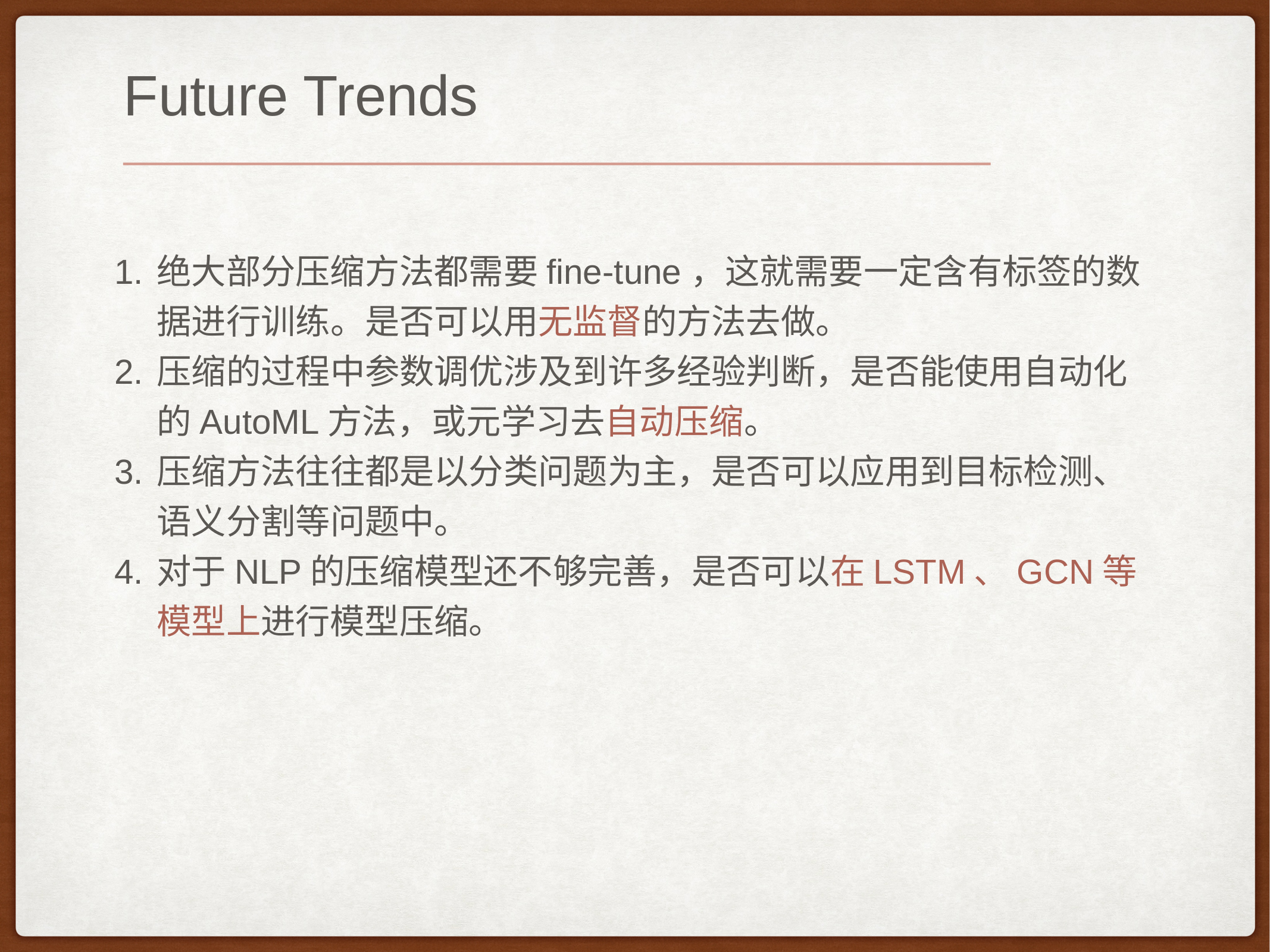

Future Trends

绝大部分压缩方法都需要fine-tune，这就需要一定含有标签的数据进行训练。是否可以用无监督的方法去做。
压缩的过程中参数调优涉及到许多经验判断，是否能使用自动化的AutoML方法，或元学习去自动压缩。
压缩方法往往都是以分类问题为主，是否可以应用到目标检测、语义分割等问题中。
对于NLP的压缩模型还不够完善，是否可以在LSTM、GCN等模型上进行模型压缩。